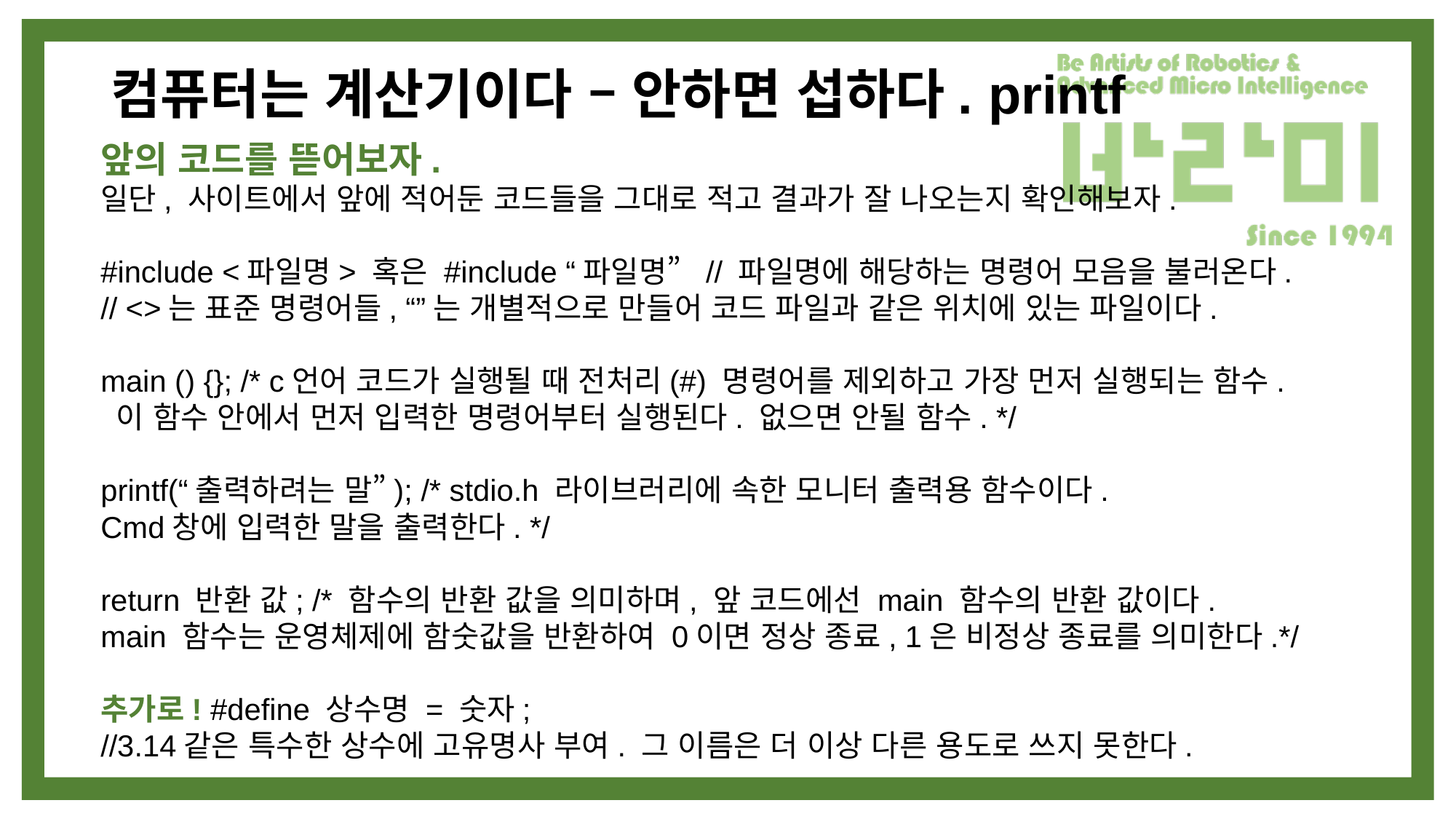

# 컴퓨터는 계산기이다 – 안하면 섭하다. printf
앞의 코드를 뜯어보자.
일단, 사이트에서 앞에 적어둔 코드들을 그대로 적고 결과가 잘 나오는지 확인해보자.

#include <파일명> 혹은 #include “파일명”  // 파일명에 해당하는 명령어 모음을 불러온다.
// <>는 표준 명령어들, “”는 개별적으로 만들어 코드 파일과 같은 위치에 있는 파일이다.

main () {}; /* c언어 코드가 실행될 때 전처리(#) 명령어를 제외하고 가장 먼저 실행되는 함수.
 이 함수 안에서 먼저 입력한 명령어부터 실행된다. 없으면 안될 함수. */

printf(“출력하려는 말”); /* stdio.h 라이브러리에 속한 모니터 출력용 함수이다.
Cmd창에 입력한 말을 출력한다. */

return 반환 값; /* 함수의 반환 값을 의미하며, 앞 코드에선 main 함수의 반환 값이다.
main 함수는 운영체제에 함숫값을 반환하여 0이면 정상 종료, 1은 비정상 종료를 의미한다.*/

추가로! #define 상수명 = 숫자;
//3.14같은 특수한 상수에 고유명사 부여. 그 이름은 더 이상 다른 용도로 쓰지 못한다.